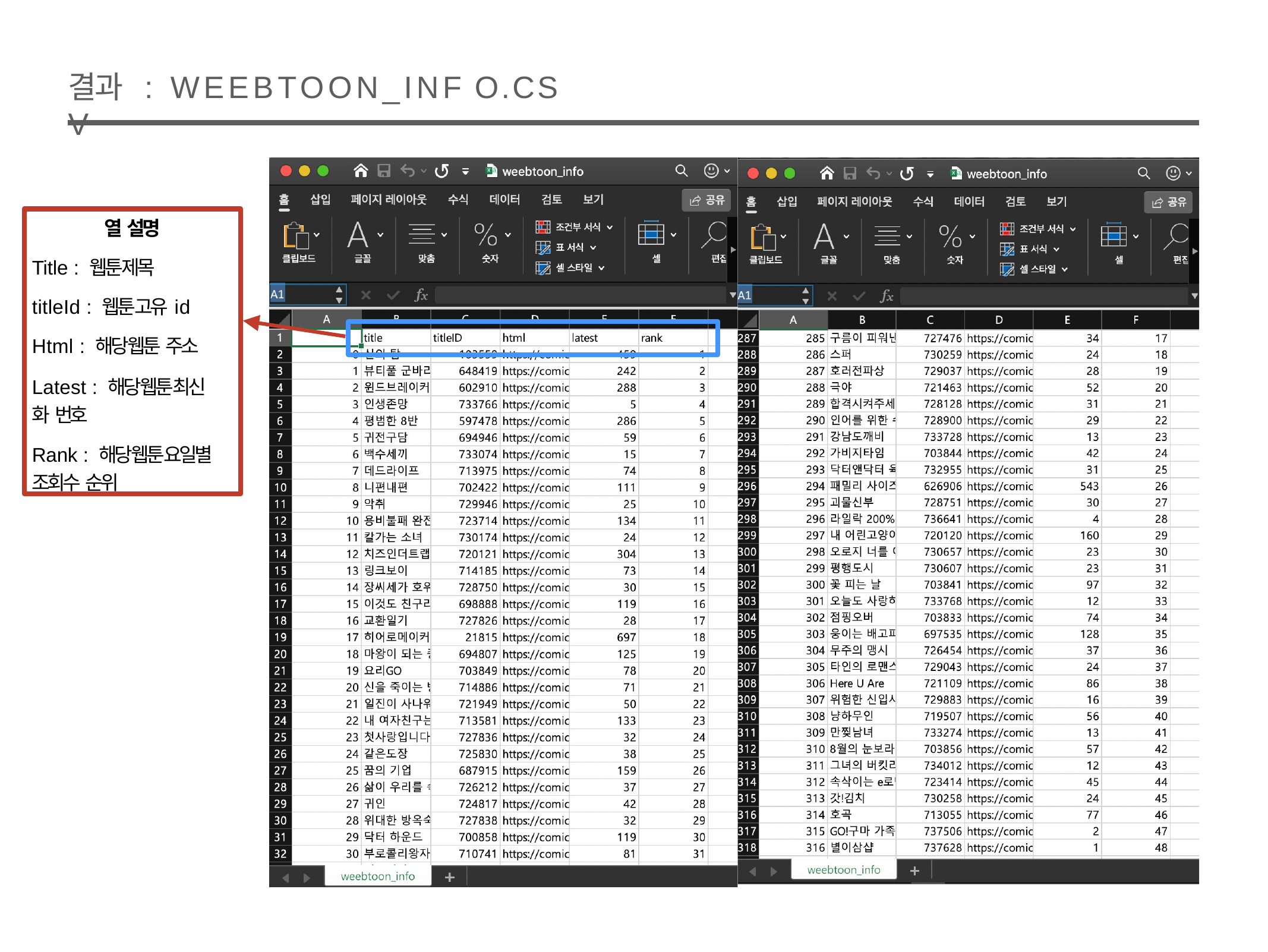

# 결과	:	WEEBTOON_INF O.CS V

열 설명
Title : 웹툰 제목  titleId : 웹툰 고유 id  Html : 해당 웹툰 주소
Latest : 해당 웹툰 최신  화 번호
Rank : 해당 웹툰 요일별  조회수 순위